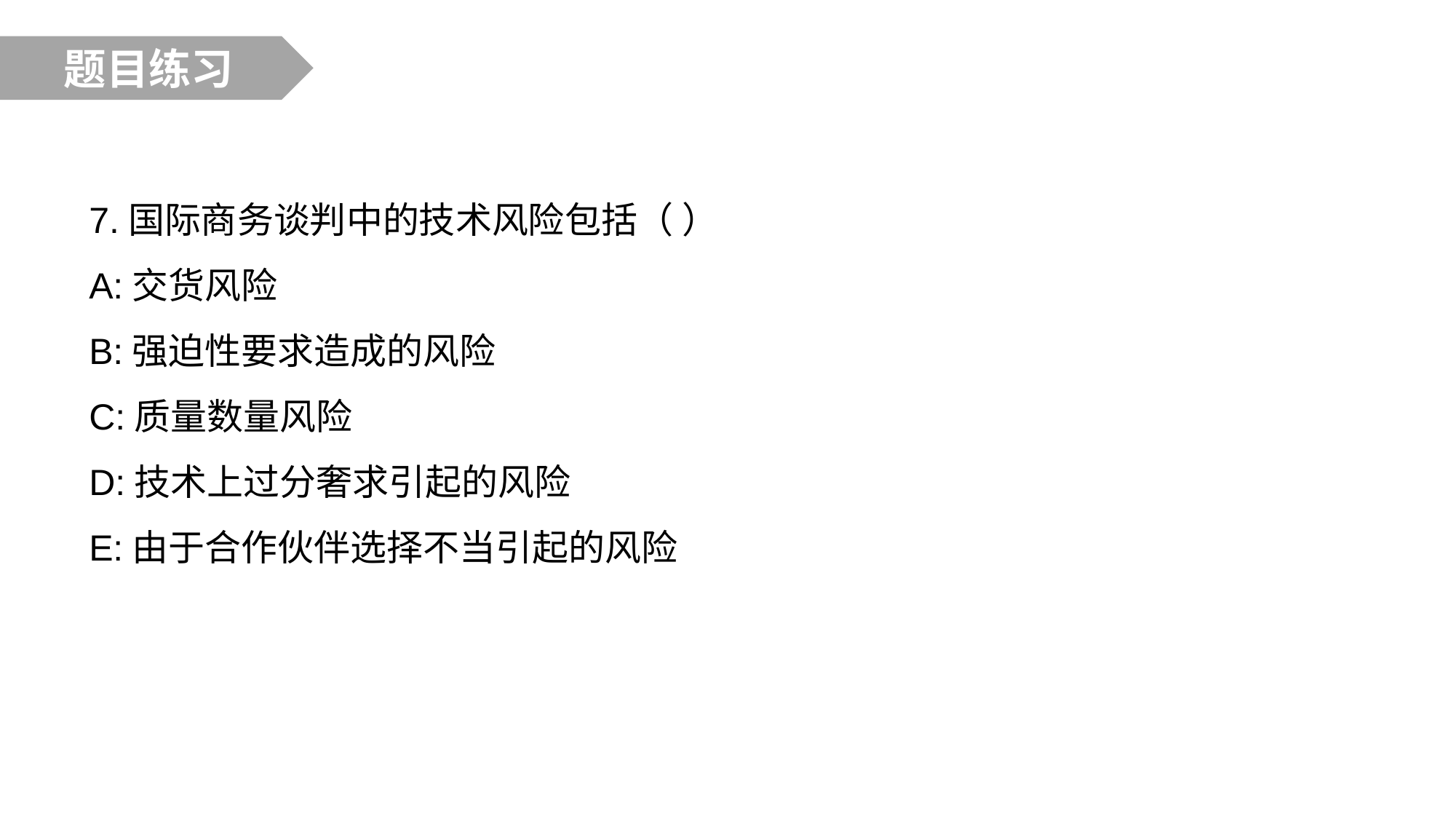

题目练习
7.国际商务谈判中的技术风险包括（ ）
A:交货风险
B:强迫性要求造成的风险
C:质量数量风险
D:技术上过分奢求引起的风险
E:由于合作伙伴选择不当引起的风险